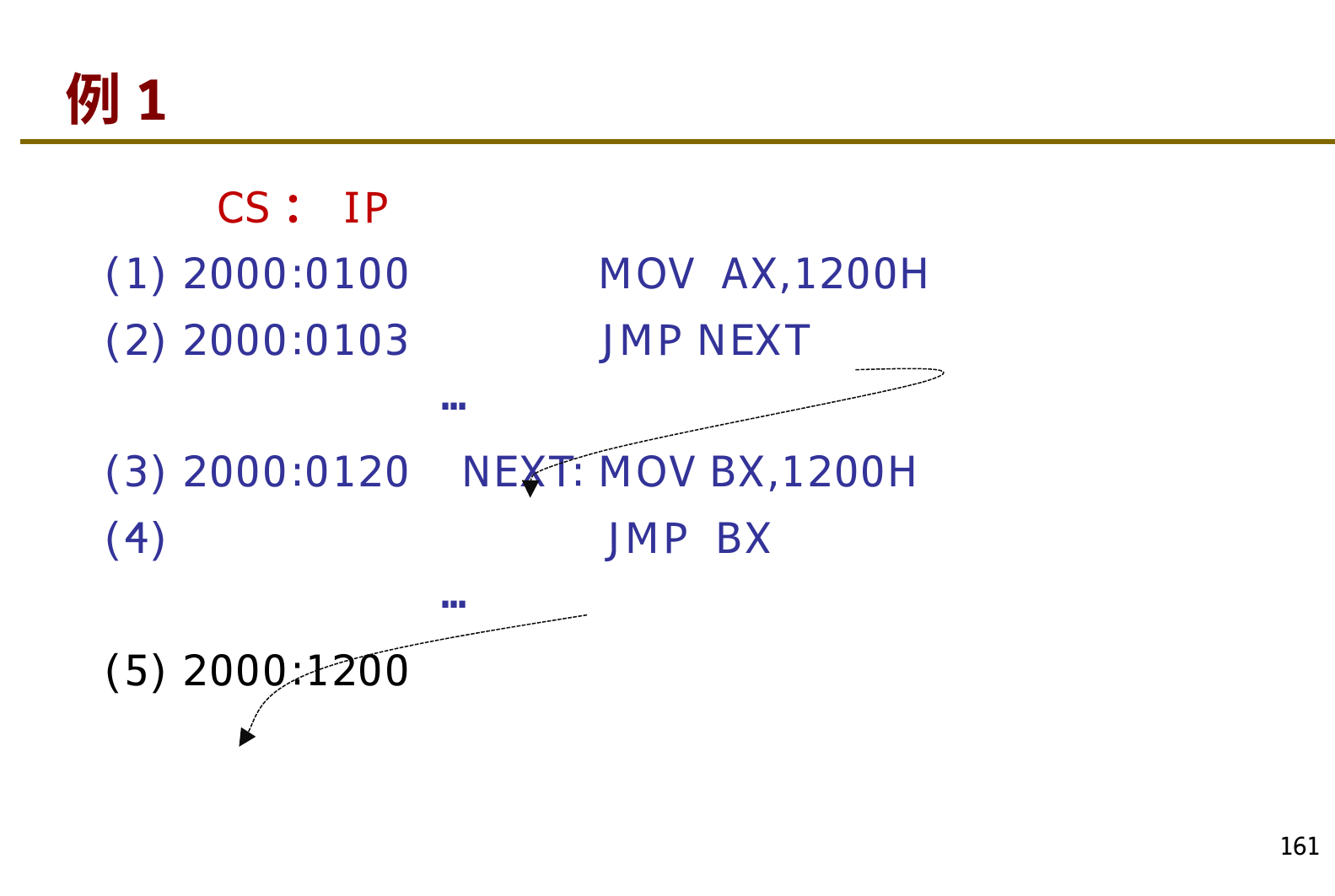

# 例1
         CS： IP
(1) 2000:0100               MOV  AX,1200H
(2) 2000:0103               JMP NEXT
                           ┅
(3) 2000:0120    NEXT: MOV BX,1200H
(4)                                   JMP  BX
                           ┅
(5) 2000:1200

161